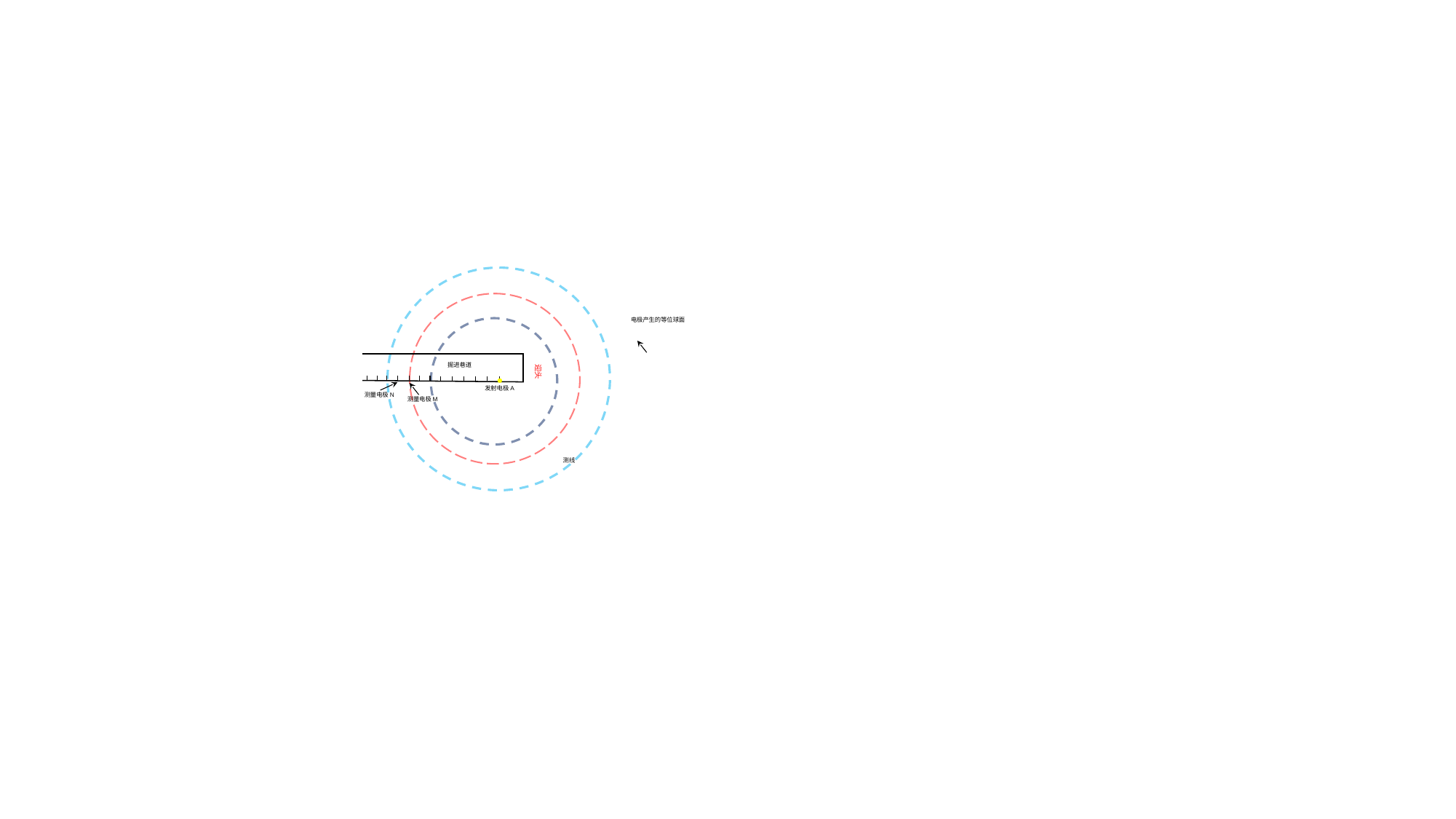

电极产生的等位球面
迎头
掘进巷道
发射电极A

测量电极N
测量电极M
测线